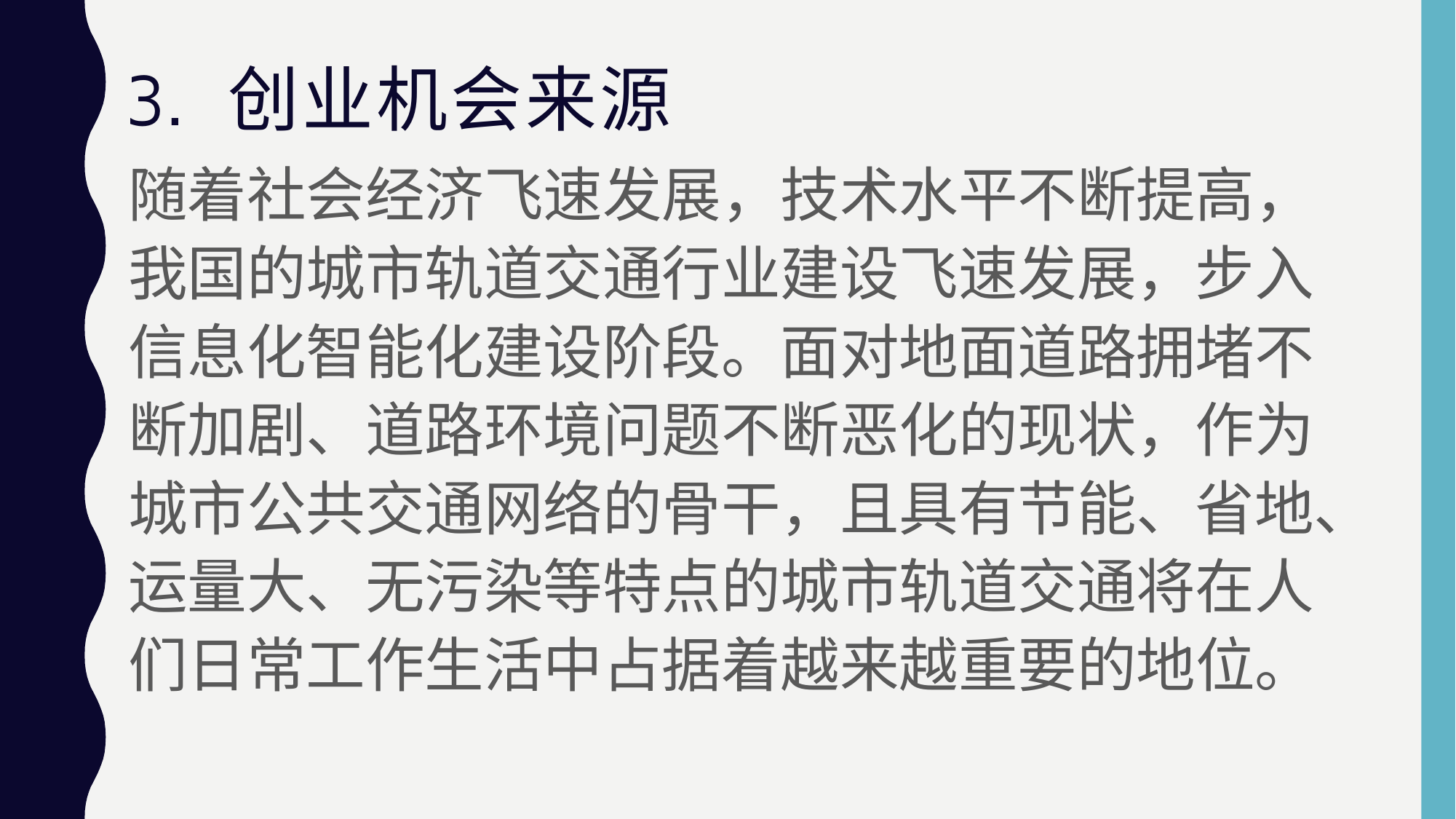

3. 创业机会来源
随着社会经济飞速发展，技术水平不断提高，我国的城市轨道交通行业建设飞速发展，步入信息化智能化建设阶段。面对地面道路拥堵不断加剧、道路环境问题不断恶化的现状，作为城市公共交通网络的骨干，且具有节能、省地、运量大、无污染等特点的城市轨道交通将在人们日常工作生活中占据着越来越重要的地位。